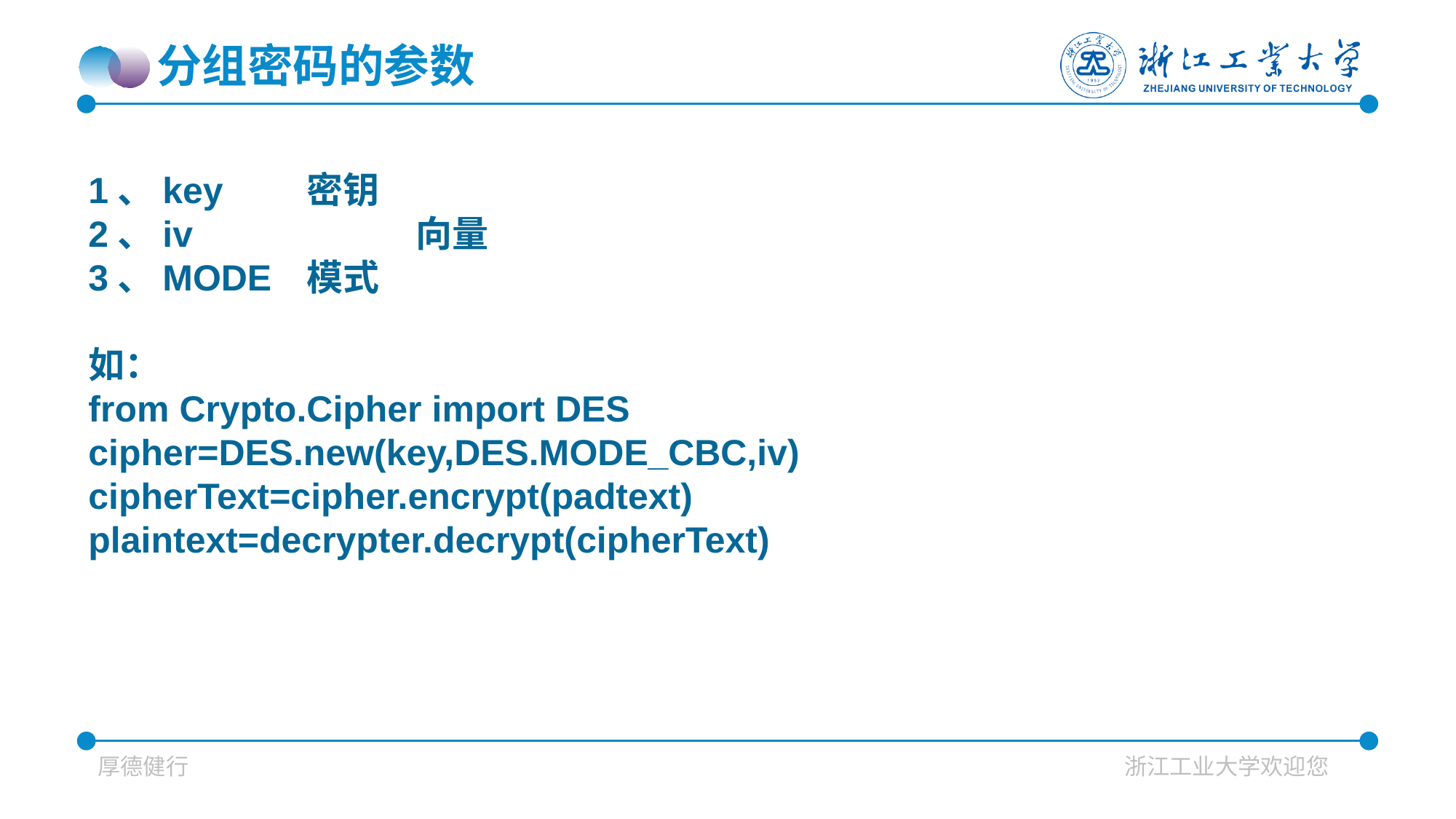

分组密码的参数

1、key     	密钥
2、iv			向量
3、MODE	模式

如：
from Crypto.Cipher import DES
cipher=DES.new(key,DES.MODE_CBC,iv)
cipherText=cipher.encrypt(padtext)
plaintext=decrypter.decrypt(cipherText)